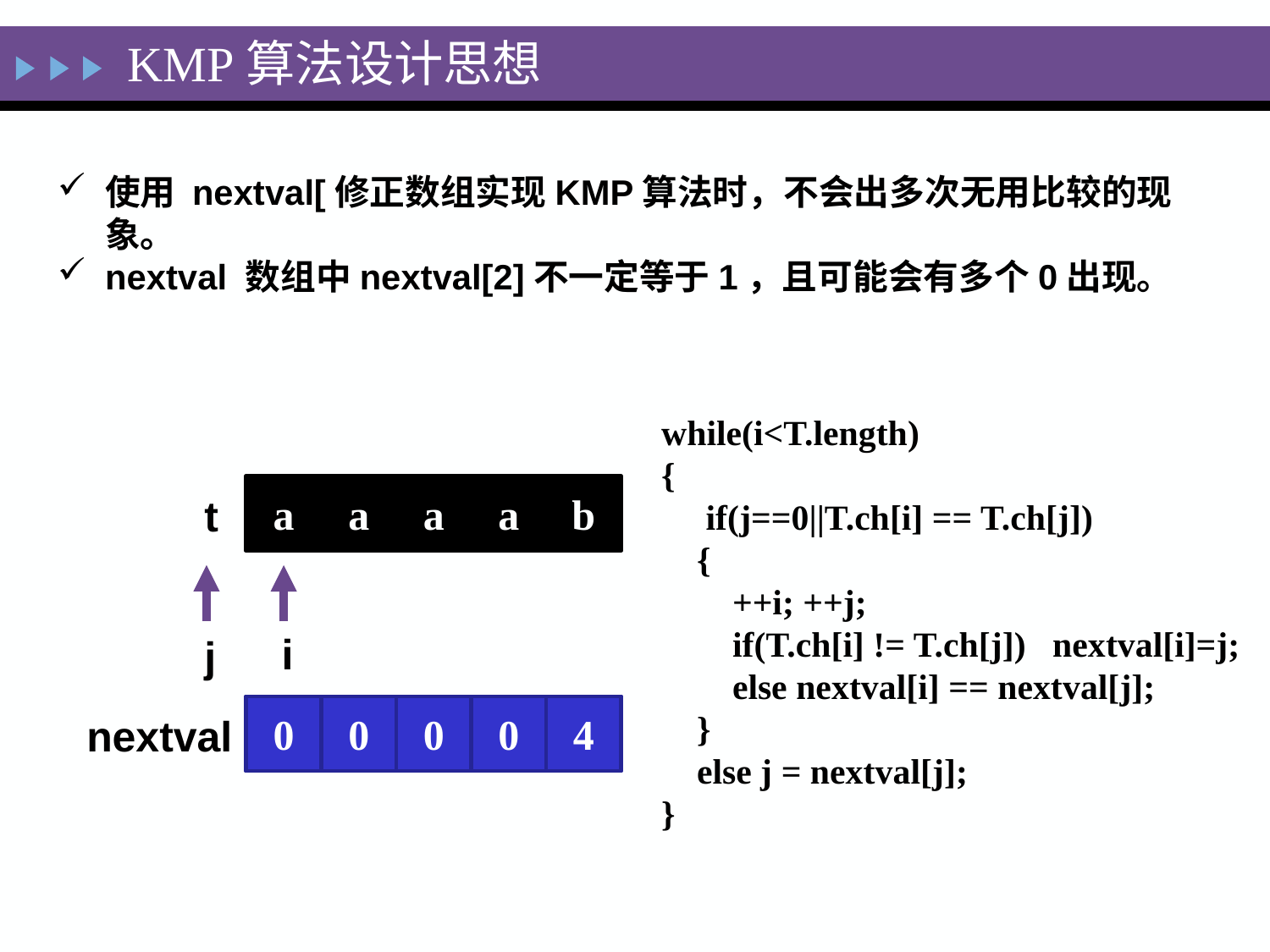

KMP算法设计思想
使用 nextval[修正数组实现KMP算法时，不会出多次无用比较的现象。
nextval 数组中nextval[2]不一定等于1，且可能会有多个0出现。
while(i<T.length)
{
     if(j==0||T.ch[i] == T.ch[j])
    {
        ++i; ++j;
        if(T.ch[i] != T.ch[j])   nextval[i]=j;
        else nextval[i] == nextval[j];
    }
    else j = nextval[j];
}
a
a
a
a
b
t
j
i

0

0

0

0

4
nextval